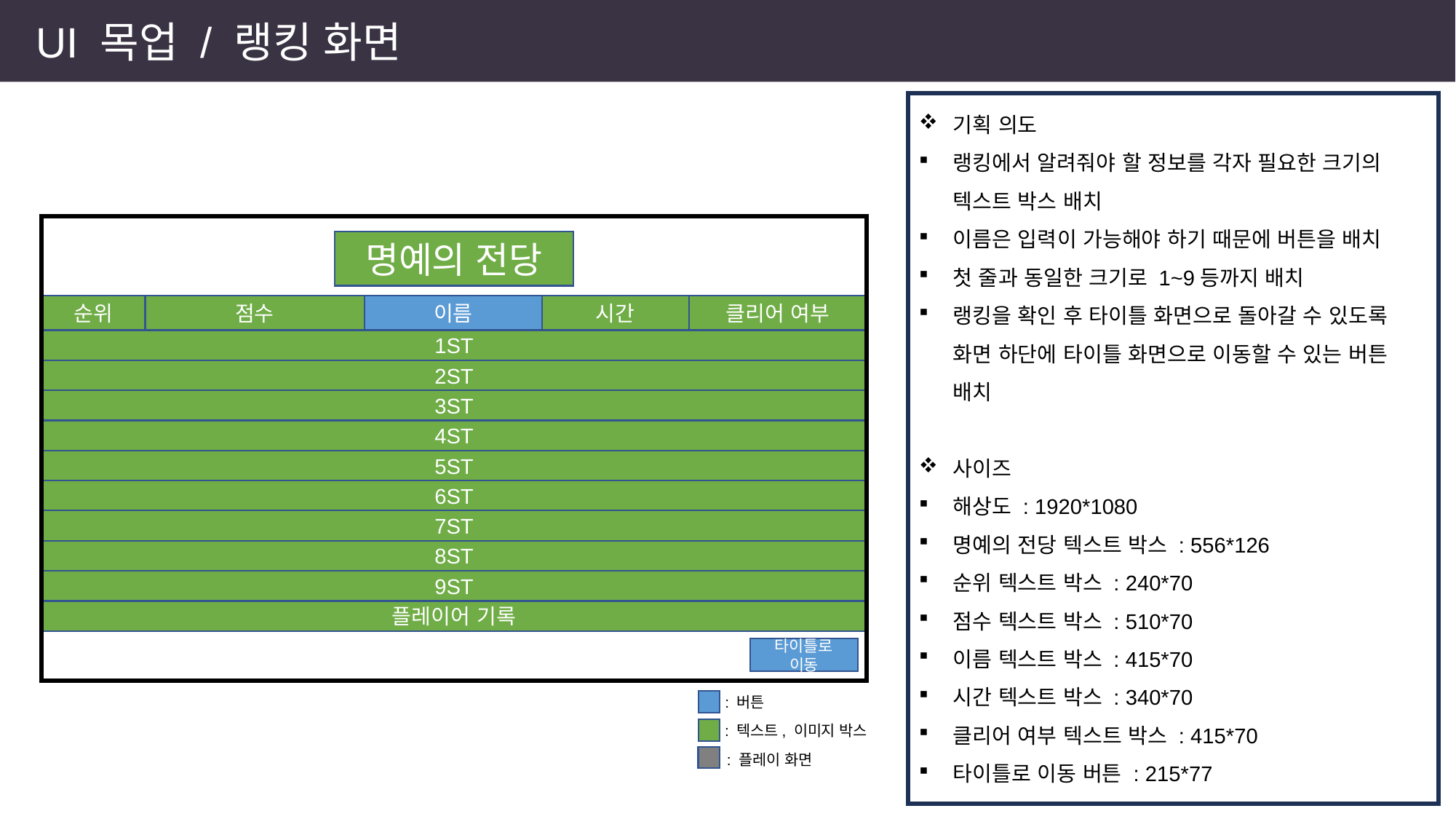

UI 목업 / 랭킹 화면
기획 의도
랭킹에서 알려줘야 할 정보를 각자 필요한 크기의 텍스트 박스 배치
이름은 입력이 가능해야 하기 때문에 버튼을 배치
첫 줄과 동일한 크기로 1~9등까지 배치
랭킹을 확인 후 타이틀 화면으로 돌아갈 수 있도록 화면 하단에 타이틀 화면으로 이동할 수 있는 버튼 배치

사이즈
해상도 : 1920*1080
명예의 전당 텍스트 박스 : 556*126
순위 텍스트 박스 : 240*70
점수 텍스트 박스 : 510*70
이름 텍스트 박스 : 415*70
시간 텍스트 박스 : 340*70
클리어 여부 텍스트 박스 : 415*70
타이틀로 이동 버튼 : 215*77

명예의 전당
순위
점수
이름
시간
클리어 여부
1ST
2ST
3ST
4ST
5ST
6ST
7ST
8ST
9ST
플레이어 기록
타이틀로 이동
: 버튼

: 텍스트, 이미지 박스

: 플레이 화면